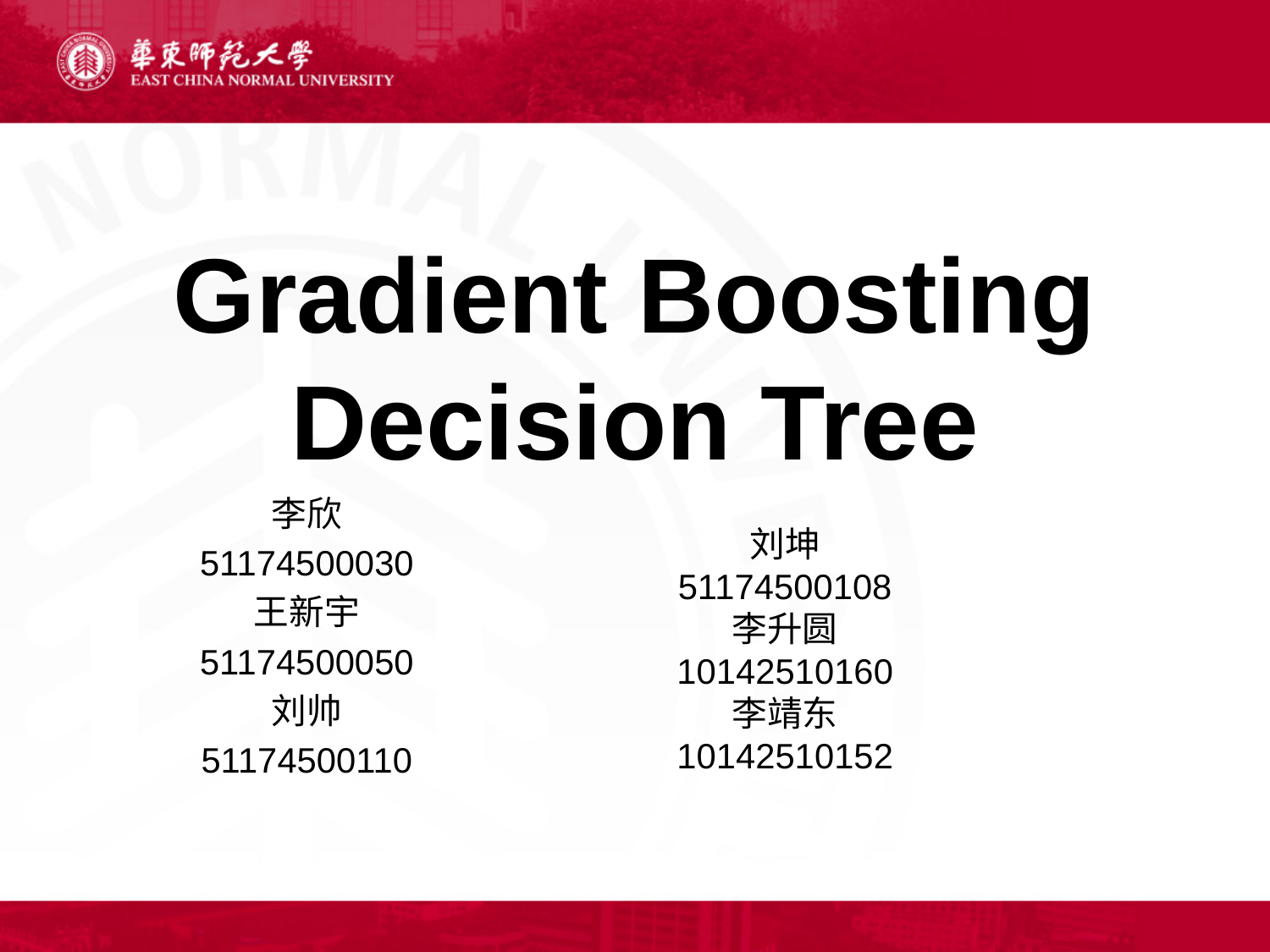

# Gradient Boosting Decision Tree
李欣
51174500030
王新宇
51174500050
刘帅
51174500110
刘坤
51174500108
李升圆
10142510160
李靖东
10142510152